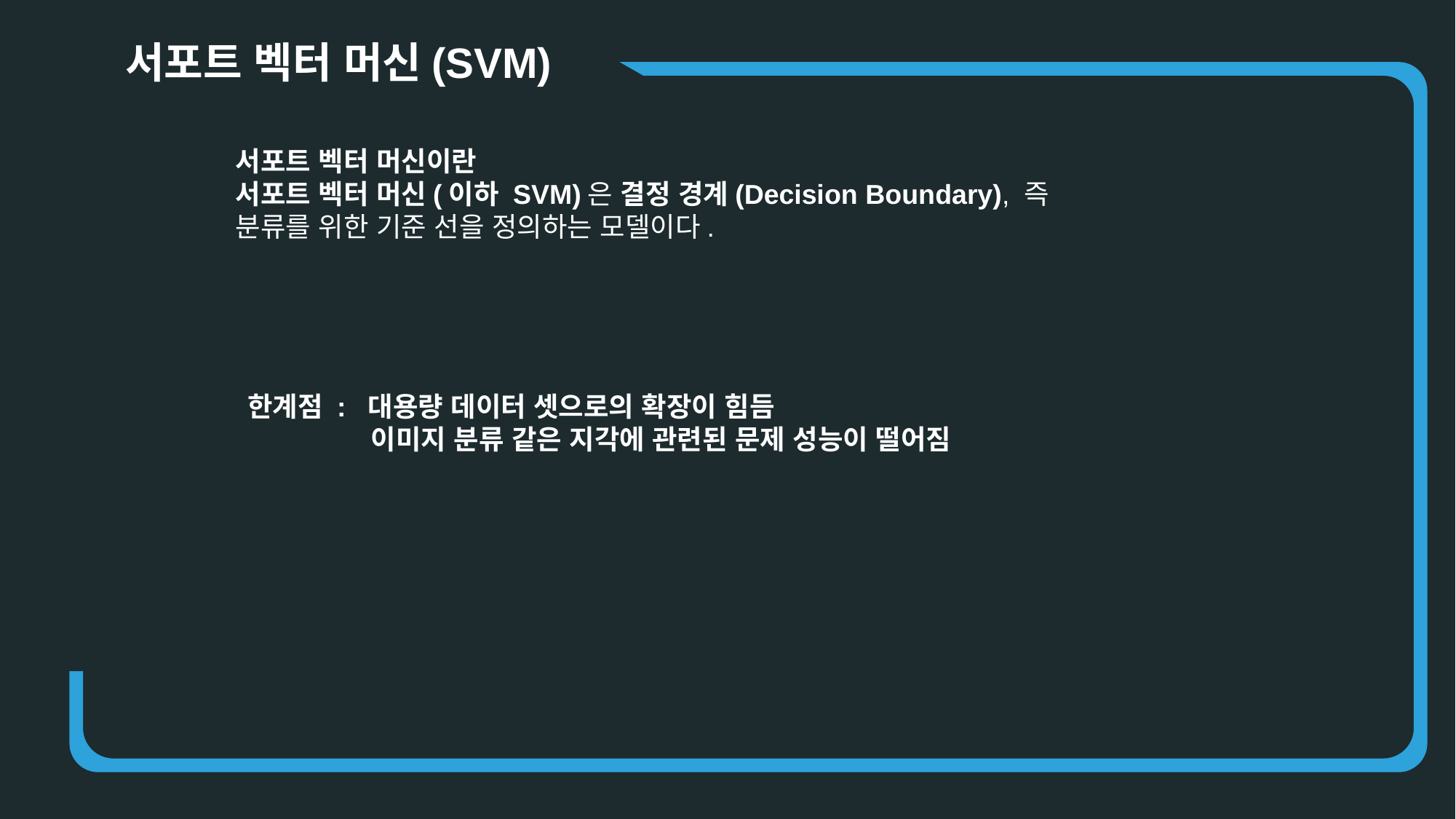

서포트 벡터 머신(SVM)

서포트 벡터 머신이란
서포트 벡터 머신(이하 SVM)은 결정 경계(Decision Boundary), 즉 분류를 위한 기준 선을 정의하는 모델이다.
한계점 :  대용량 데이터 셋으로의 확장이 힘듬
	 이미지 분류 같은 지각에 관련된 문제 성능이 떨어짐